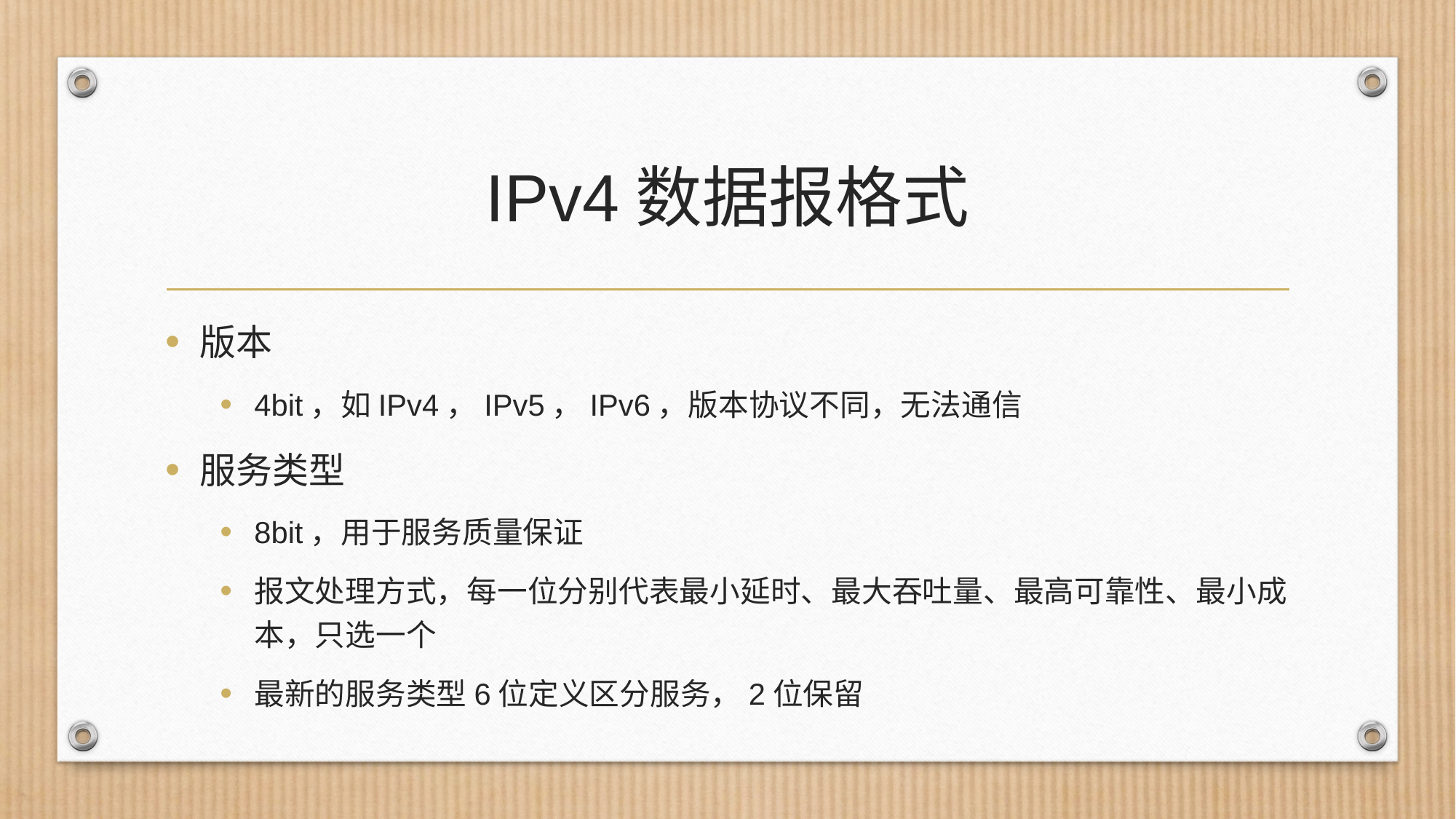

# IPv4数据报格式
版本
4bit，如IPv4，IPv5，IPv6，版本协议不同，无法通信
服务类型
8bit，用于服务质量保证
报文处理方式，每一位分别代表最小延时、最大吞吐量、最高可靠性、最小成本，只选一个
最新的服务类型6位定义区分服务，2位保留